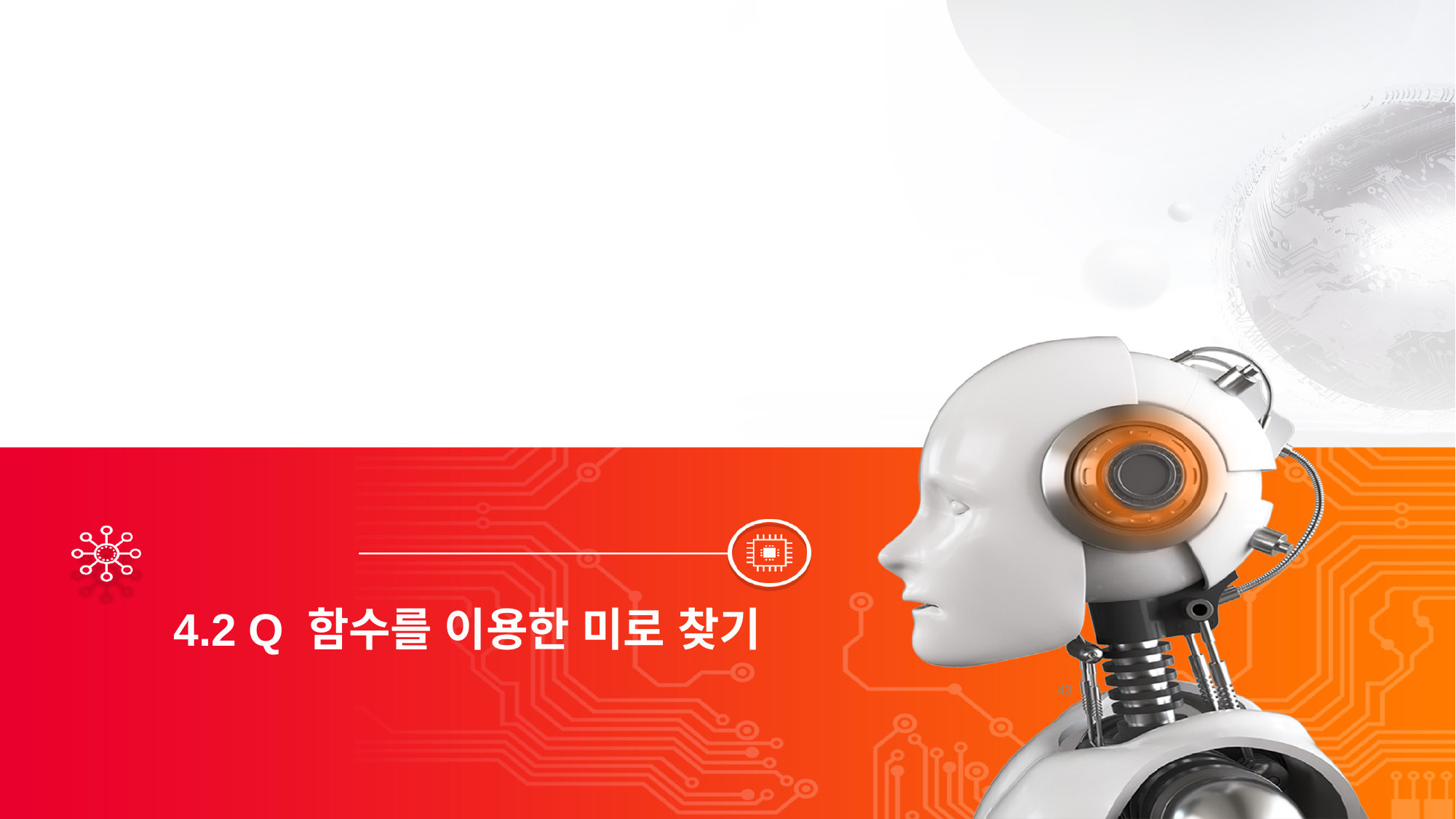

4.2 Q 함수를 이용한 미로 찾기
43